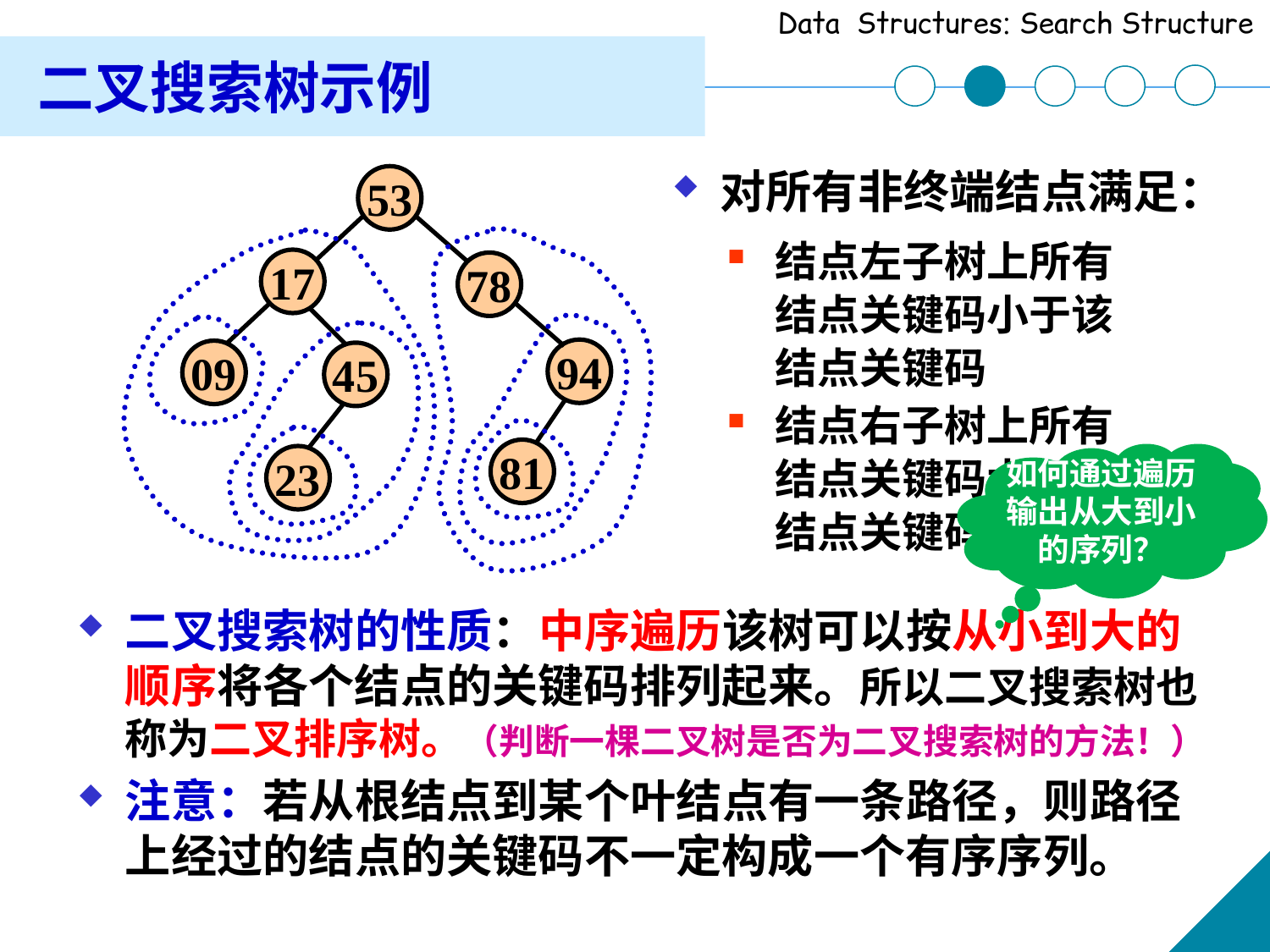

二叉搜索树示例

对所有非终端结点满足：
53

17
78

94
09
45

81
23

结点左子树上所有结点关键码小于该结点关键码
结点右子树上所有结点关键码大于该结点关键码

如何通过遍历输出从大到小的序列？
二叉搜索树的性质：中序遍历该树可以按从小到大的顺序将各个结点的关键码排列起来。所以二叉搜索树也称为二叉排序树。（判断一棵二叉树是否为二叉搜索树的方法！）
注意：若从根结点到某个叶结点有一条路径，则路径上经过的结点的关键码不一定构成一个有序序列。